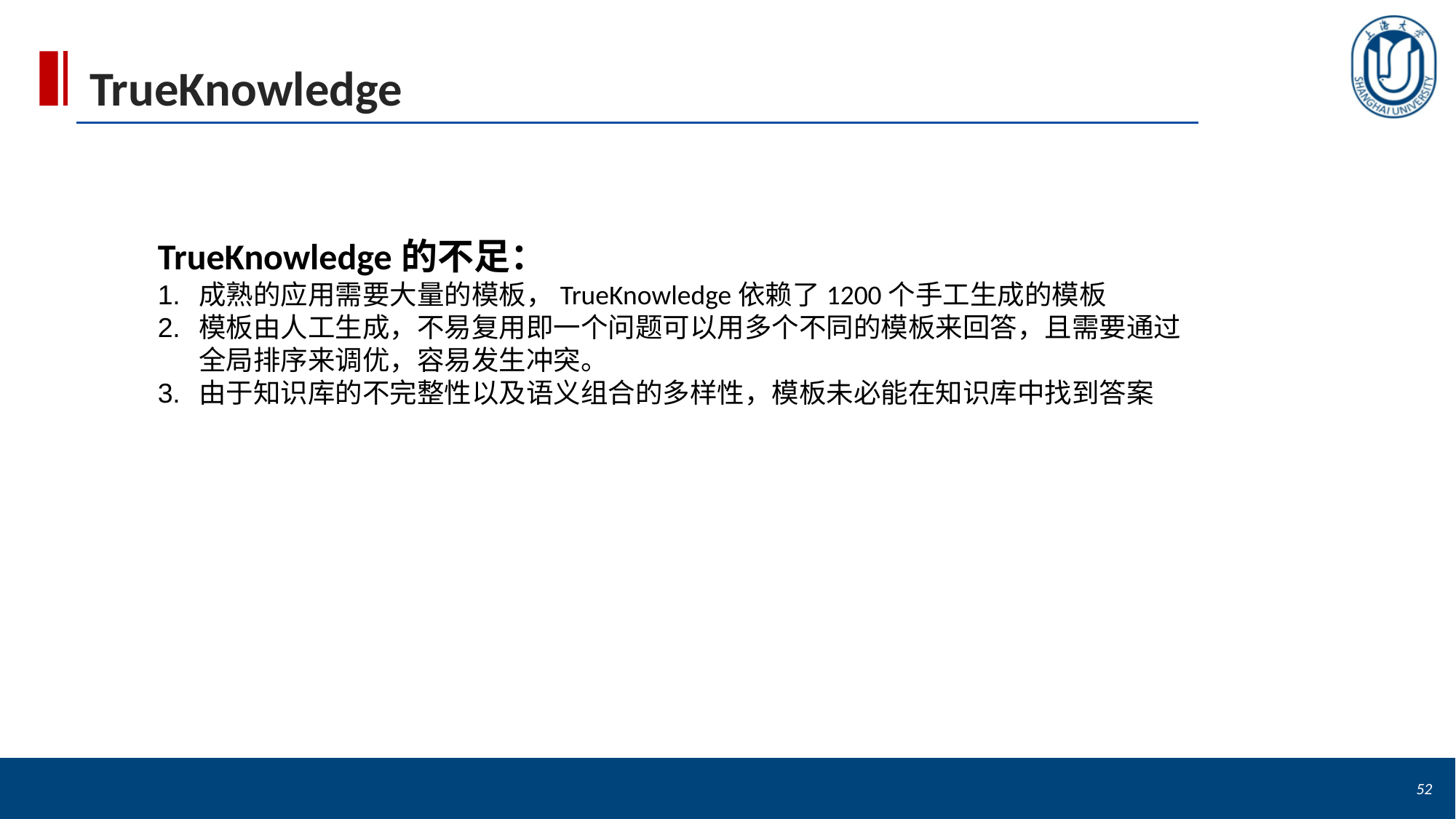

# TrueKnowledge
TrueKnowledge的不足：
成熟的应用需要大量的模板，TrueKnowledge依赖了1200个手工生成的模板
模板由人工生成，不易复用即一个问题可以用多个不同的模板来回答，且需要通过全局排序来调优，容易发生冲突。
由于知识库的不完整性以及语义组合的多样性，模板未必能在知识库中找到答案

52